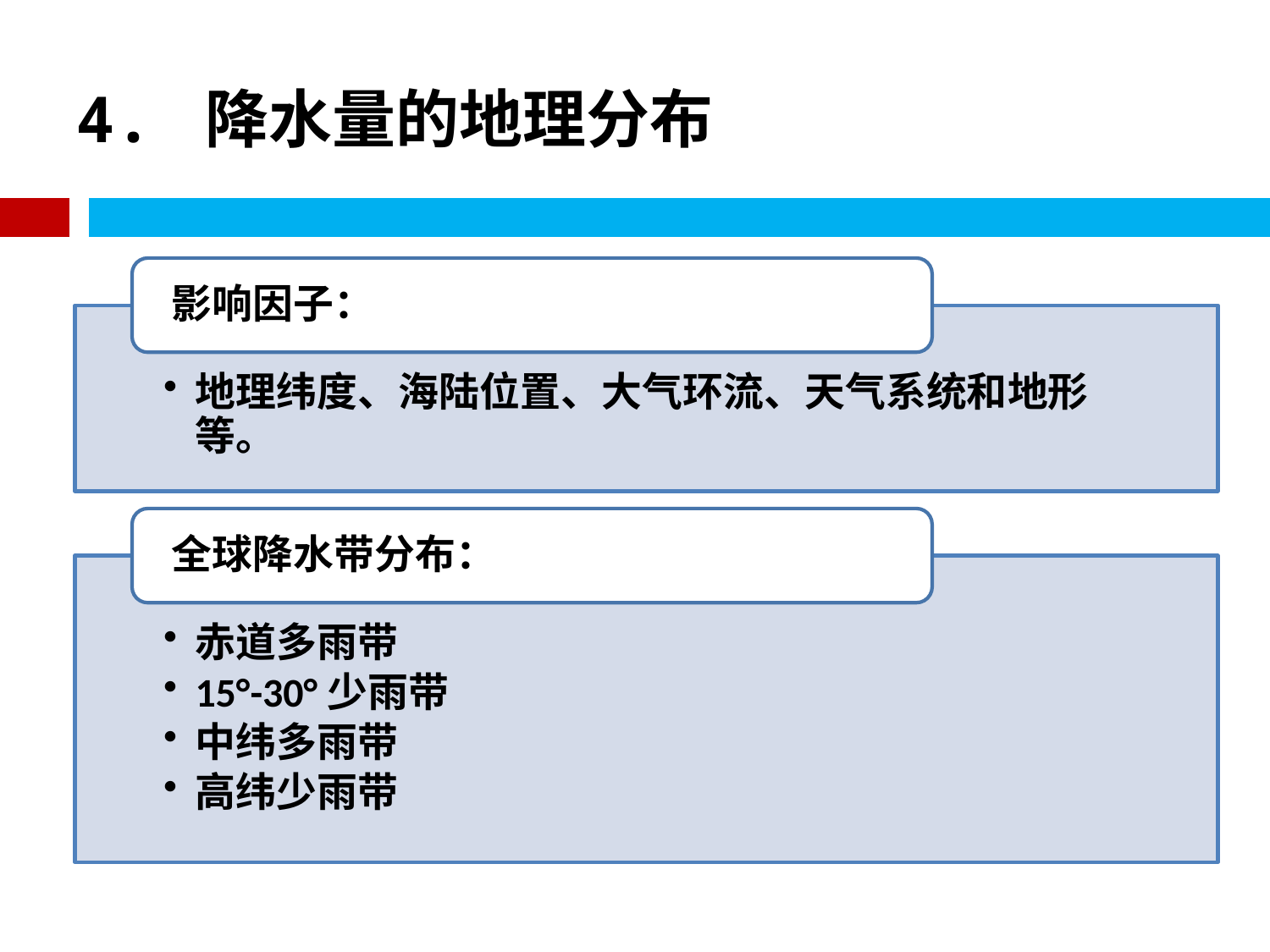

# 4. 降水量的地理分布
地理纬度、海陆位置、大气环流、天气系统和地形等。
影响因子：
赤道多雨带
15°-30°少雨带
中纬多雨带
高纬少雨带
全球降水带分布：